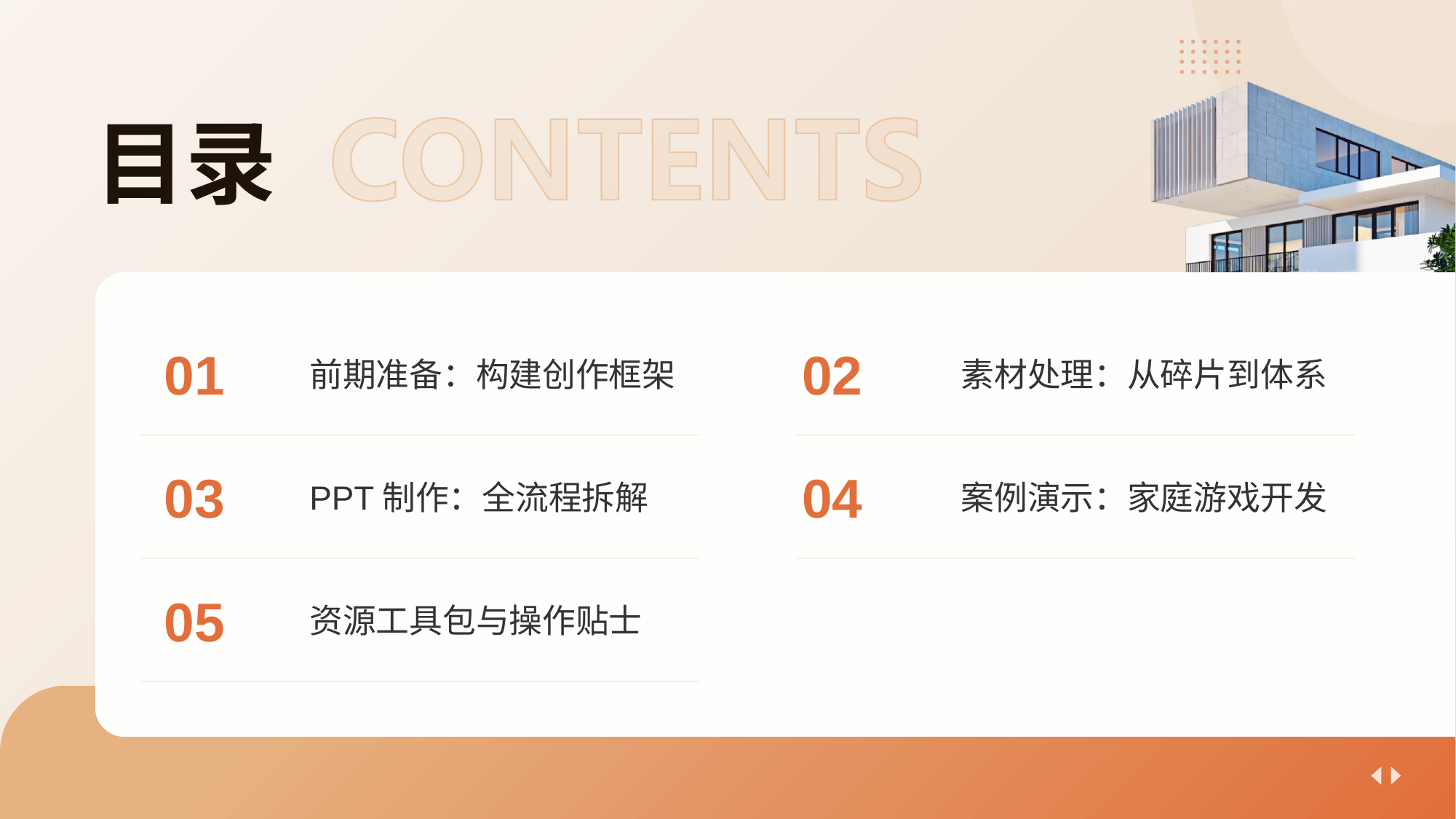

# 目录
前期准备：构建创作框架
素材处理：从碎片到体系
01
02
PPT制作：全流程拆解
案例演示：家庭游戏开发
03
04
资源工具包与操作贴士
05